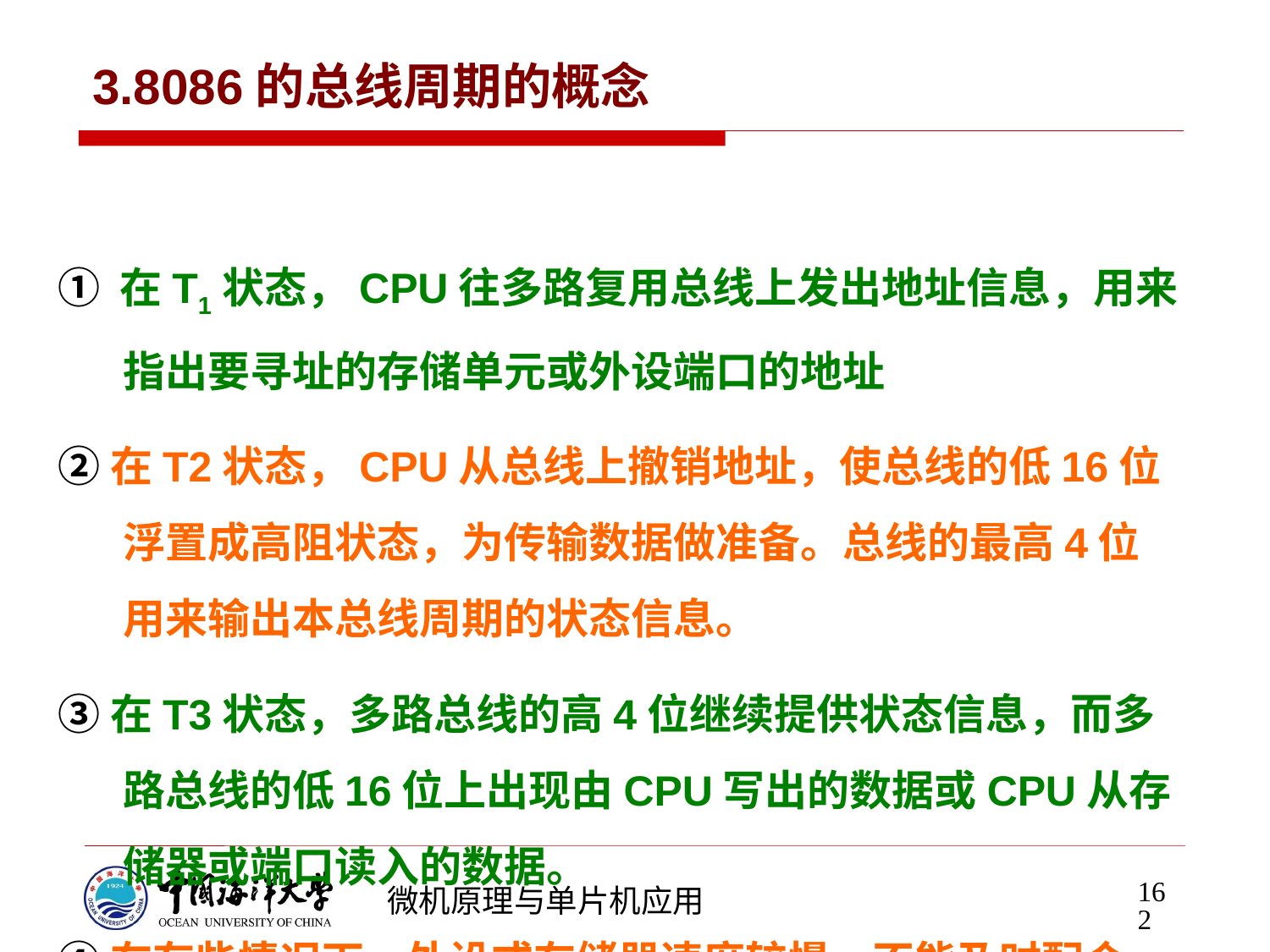

# 3.8086的总线周期的概念
① 在T1状态，CPU往多路复用总线上发出地址信息，用来指出要寻址的存储单元或外设端口的地址
②在T2状态，CPU从总线上撤销地址，使总线的低16位浮置成高阻状态，为传输数据做准备。总线的最高4位用来输出本总线周期的状态信息。
③在T3状态，多路总线的高4位继续提供状态信息，而多路总线的低16位上出现由CPU写出的数据或CPU从存储器或端口读入的数据。
④在有些情况下，外设或存储器速度较慢，不能及时配合CPU传送数
据。这时，外设或存储器会通过“READY”信号线在T3状态启动前向
CPU发一个“数据未准备好”信号，于是CPU会在T3 状态之后插入1个
或多个附加的时钟周期Tw。
162